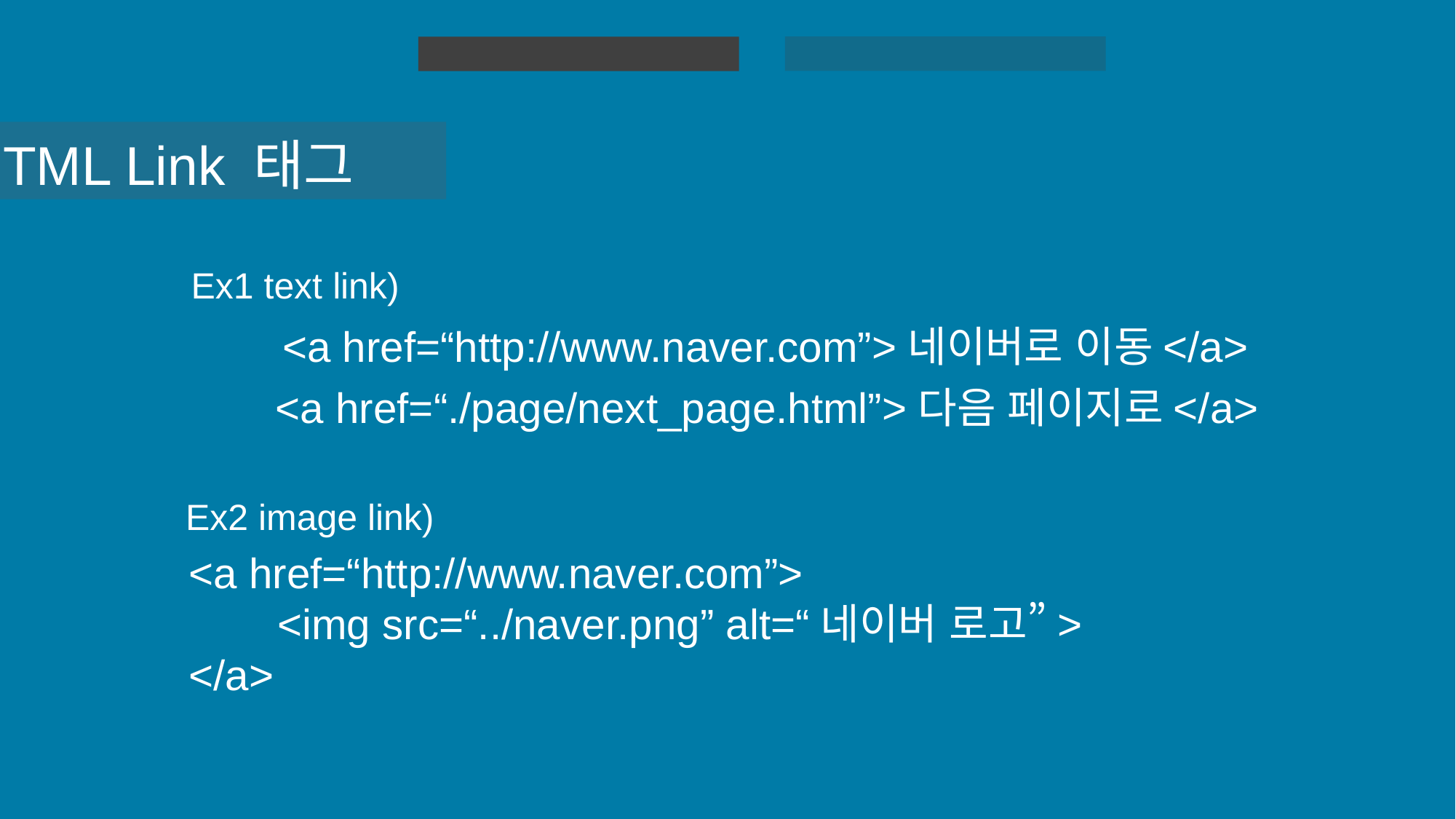

HTML 실습
HTML

HTML Link 태그
Ex1 text link)
<a href=“http://www.naver.com”>네이버로 이동</a>
<a href=“./page/next_page.html”>다음 페이지로</a>
Ex2 image link)
<a href=“http://www.naver.com”>
	<img src=“../naver.png” alt=“네이버 로고”>
</a>